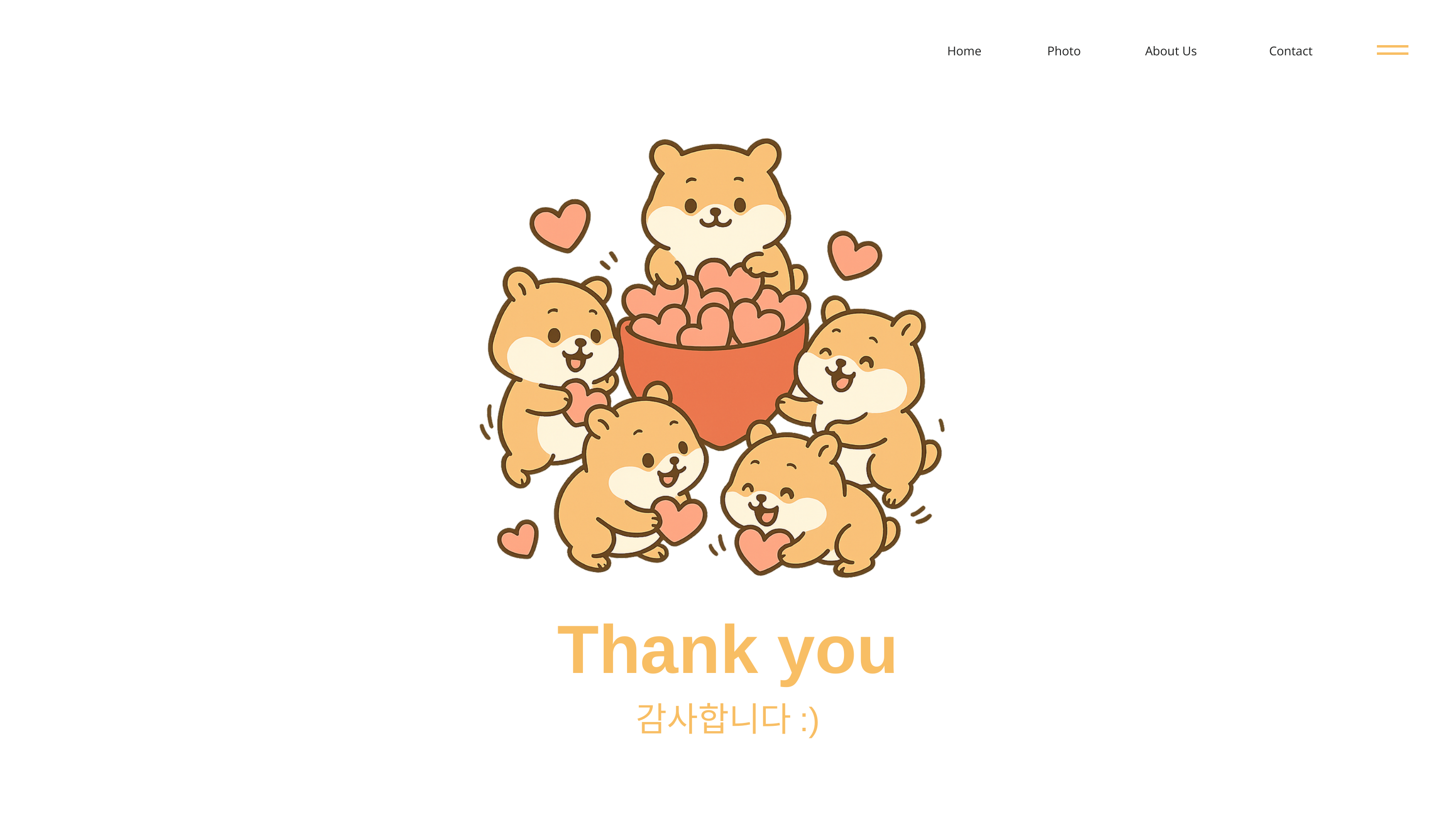

Home
Photo
About Us
Contact

Thank you
감사합니다:)